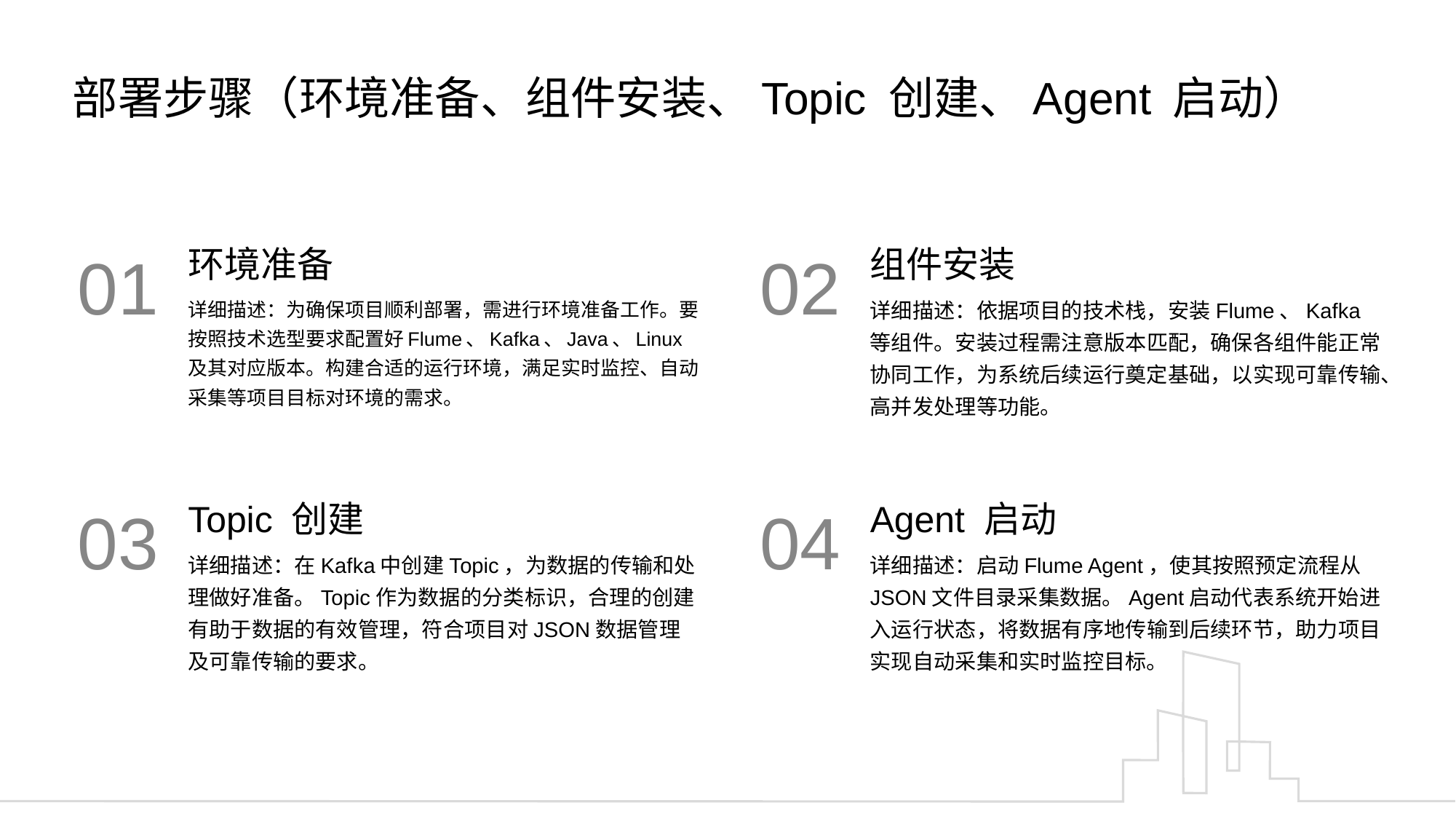

部署步骤（环境准备、组件安装、Topic 创建、Agent 启动）
环境准备
组件安装
01
02
详细描述：为确保项目顺利部署，需进行环境准备工作。要按照技术选型要求配置好Flume、Kafka、Java、Linux及其对应版本。构建合适的运行环境，满足实时监控、自动采集等项目目标对环境的需求。
详细描述：依据项目的技术栈，安装Flume、Kafka等组件。安装过程需注意版本匹配，确保各组件能正常协同工作，为系统后续运行奠定基础，以实现可靠传输、高并发处理等功能。
Topic 创建
Agent 启动
03
04
详细描述：在Kafka中创建Topic，为数据的传输和处理做好准备。Topic作为数据的分类标识，合理的创建有助于数据的有效管理，符合项目对JSON数据管理及可靠传输的要求。
详细描述：启动Flume Agent，使其按照预定流程从JSON文件目录采集数据。Agent启动代表系统开始进入运行状态，将数据有序地传输到后续环节，助力项目实现自动采集和实时监控目标。